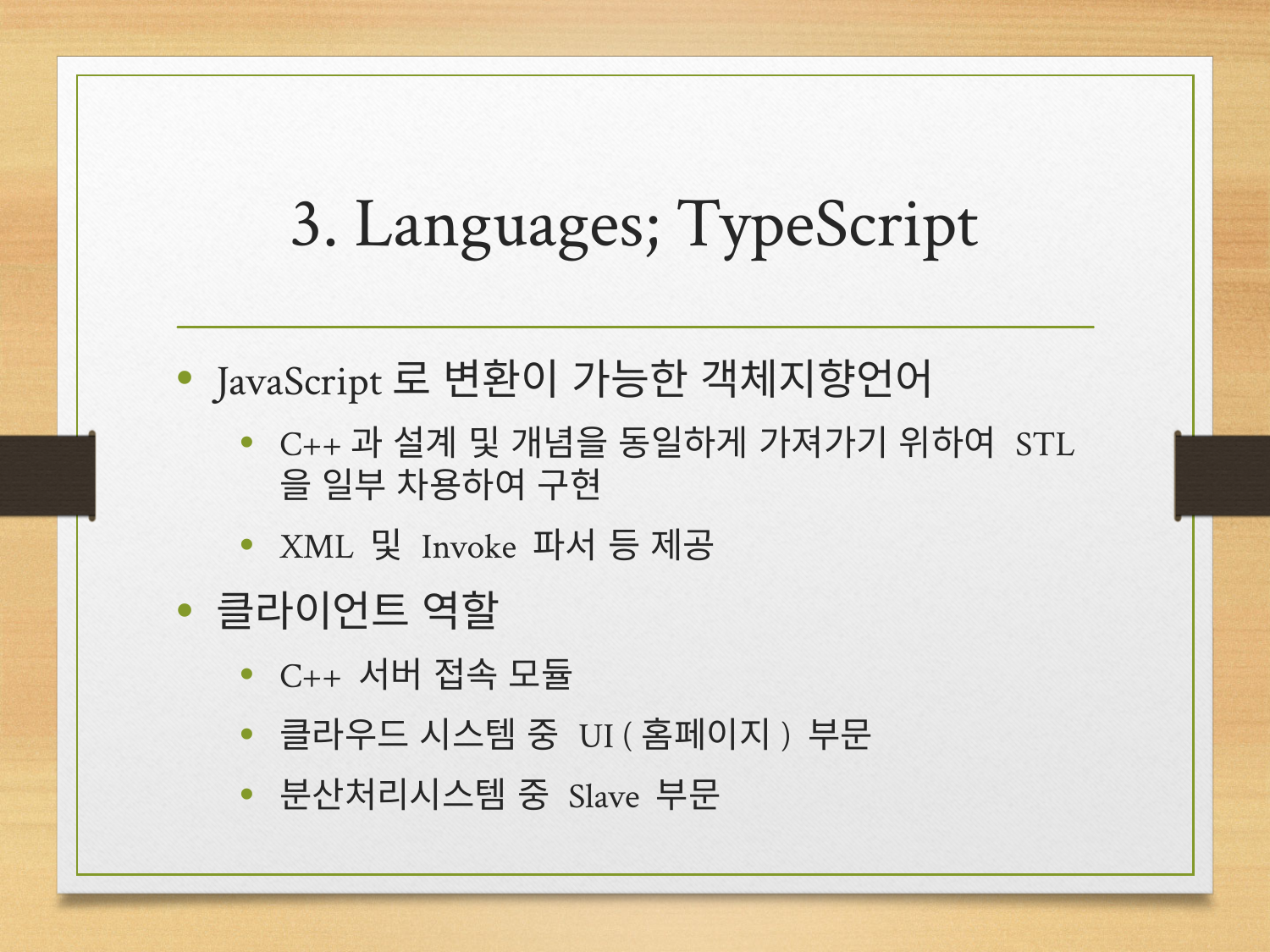

# 3. Languages; TypeScript
JavaScript로 변환이 가능한 객체지향언어
C++과 설계 및 개념을 동일하게 가져가기 위하여 STL을 일부 차용하여 구현
XML 및 Invoke 파서 등 제공
클라이언트 역할
C++ 서버 접속 모듈
클라우드 시스템 중 UI (홈페이지) 부문
분산처리시스템 중 Slave 부문